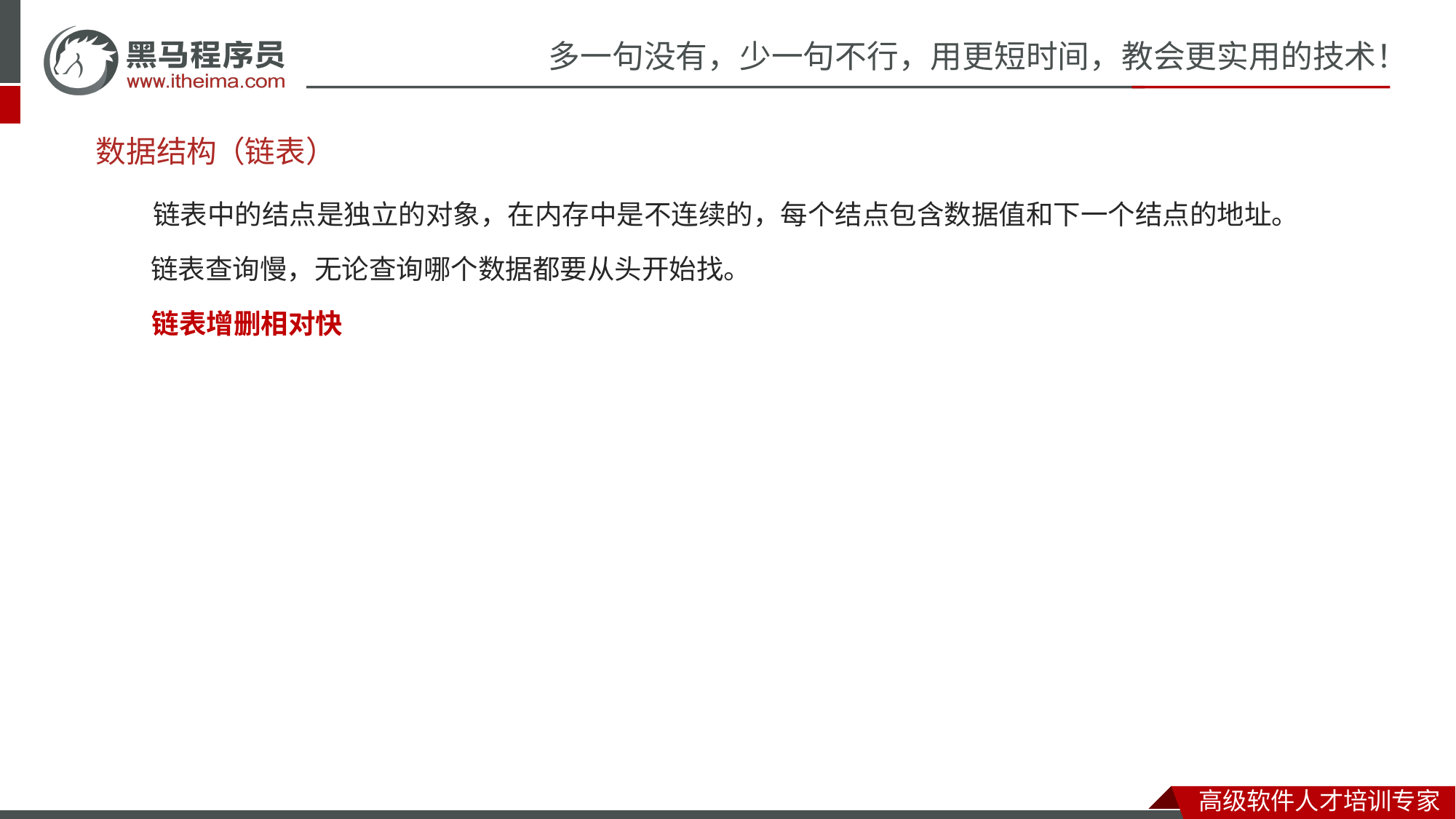

# 数据结构
（链表）
链表中的结点是独立的对象，在内存中是不连续的，每个结点包含数据值和下一个结点的地址。
链表查询慢，无论查询哪个数据都要从头开始找。
链表增删相对快
96
11

head
^
11
D
^
A
^
37
54

B
^
37
删除数据BD之间的数据C
①数据B对应的下一个数据地址指向数据D
链表是一种增删快的模型(对比数组）
②数据C删除